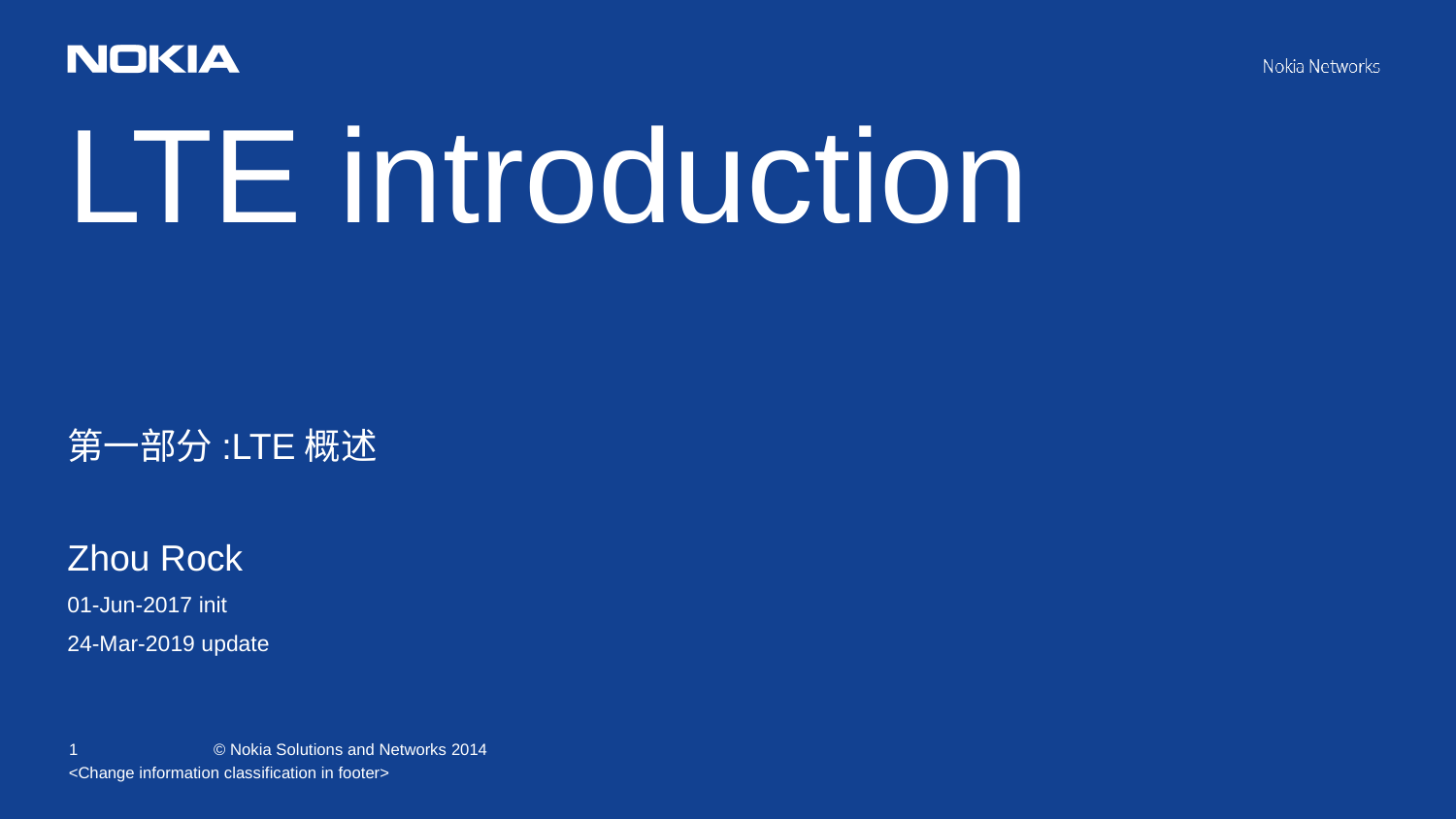

LTE introduction
第一部分:LTE概述

Zhou Rock
01-Jun-2017 init
24-Mar-2019 update
<Change information classification in footer>